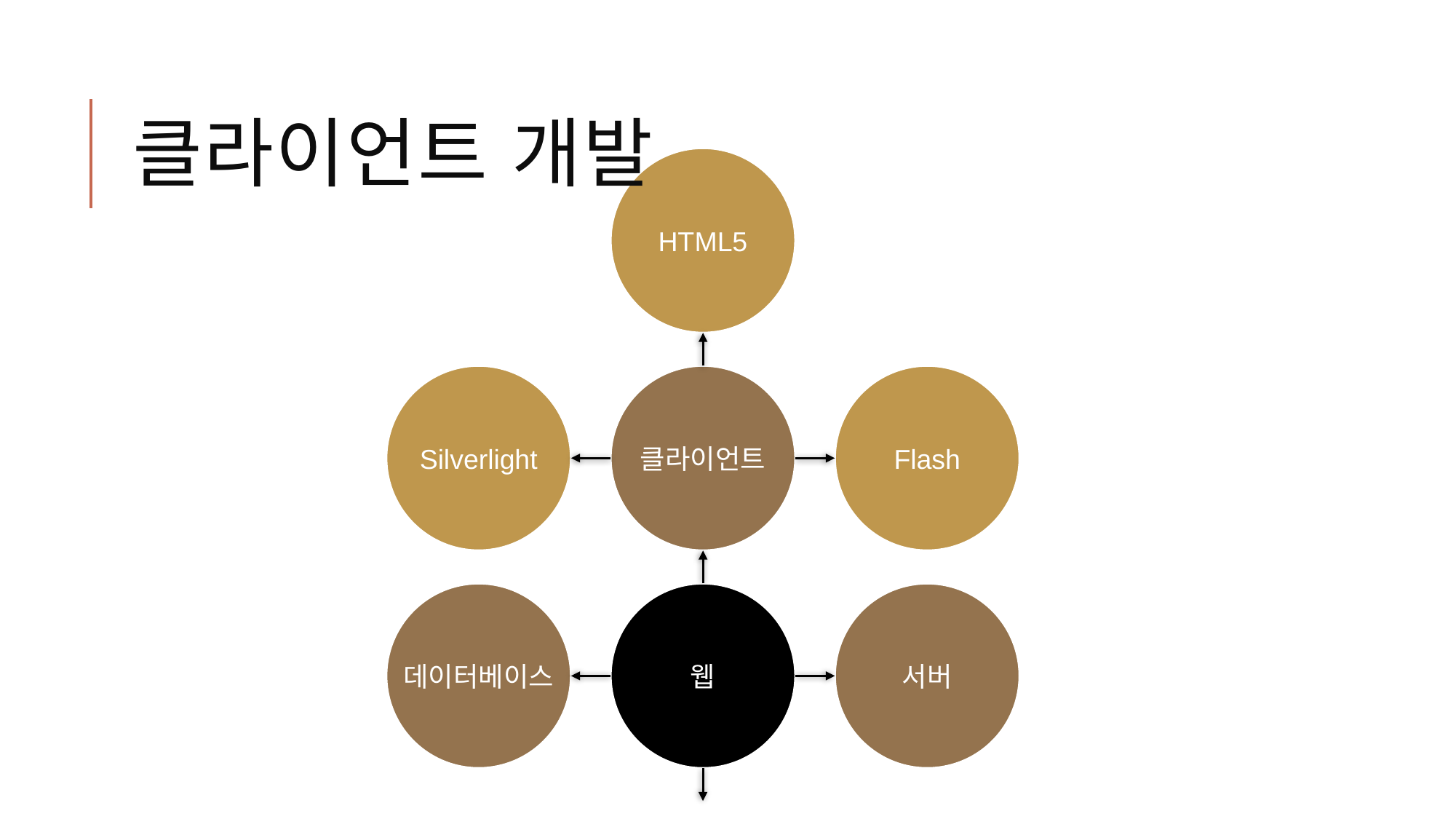

# 클라이언트 개발
HTML5
Silverlight
클라이언트
Flash
데이터베이스
웹
서버